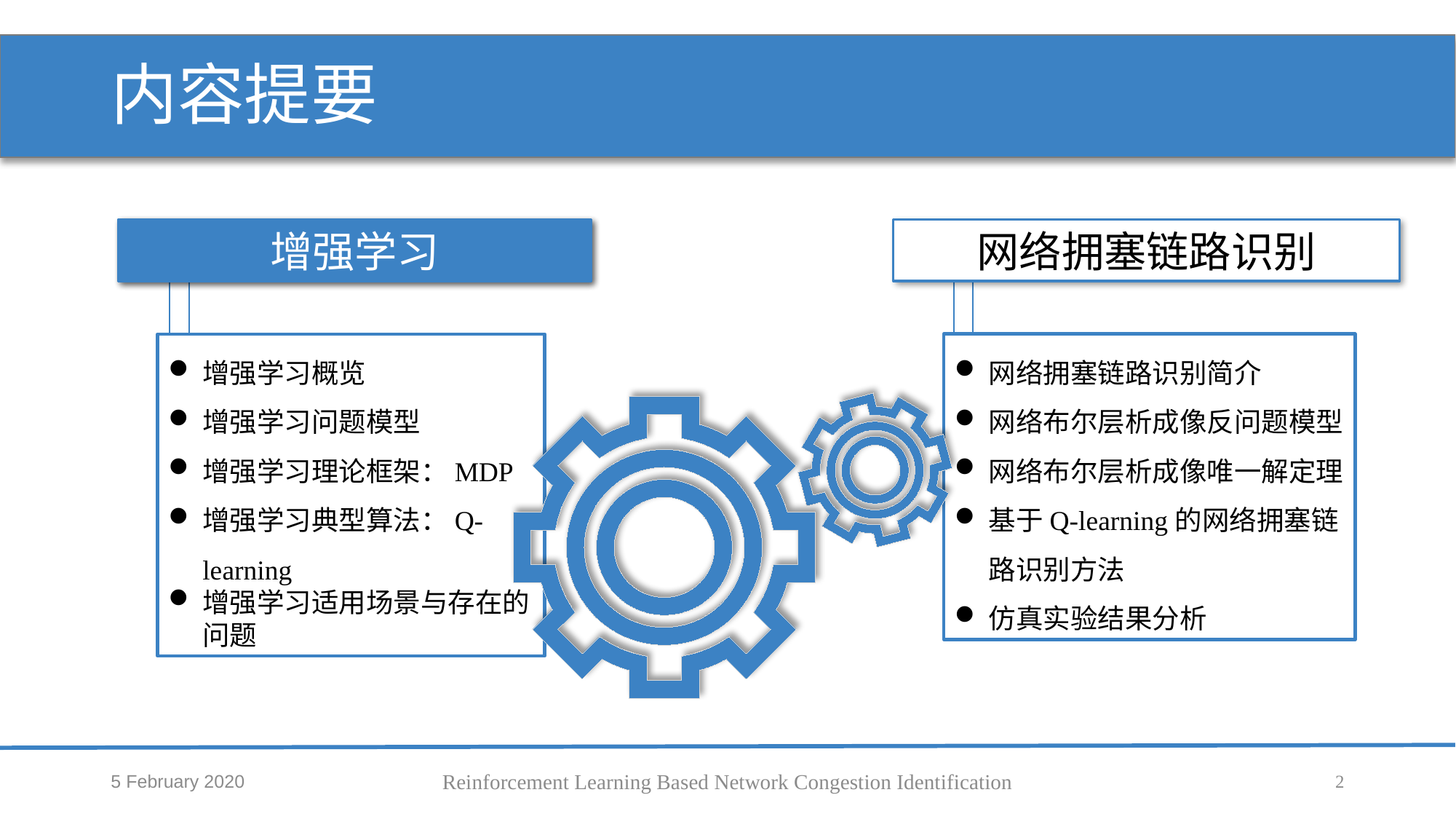

# 内容提要
网络拥塞链路识别
增强学习
增强学习

网络拥塞链路识别简介
网络布尔层析成像反问题模型
网络布尔层析成像唯一解定理
基于Q-learning的网络拥塞链路识别方法
仿真实验结果分析
增强学习概览
增强学习问题模型
增强学习理论框架：MDP
增强学习典型算法：Q-learning
增强学习适用场景与存在的问题

5 February 2020
Reinforcement Learning Based Network Congestion Identification
2